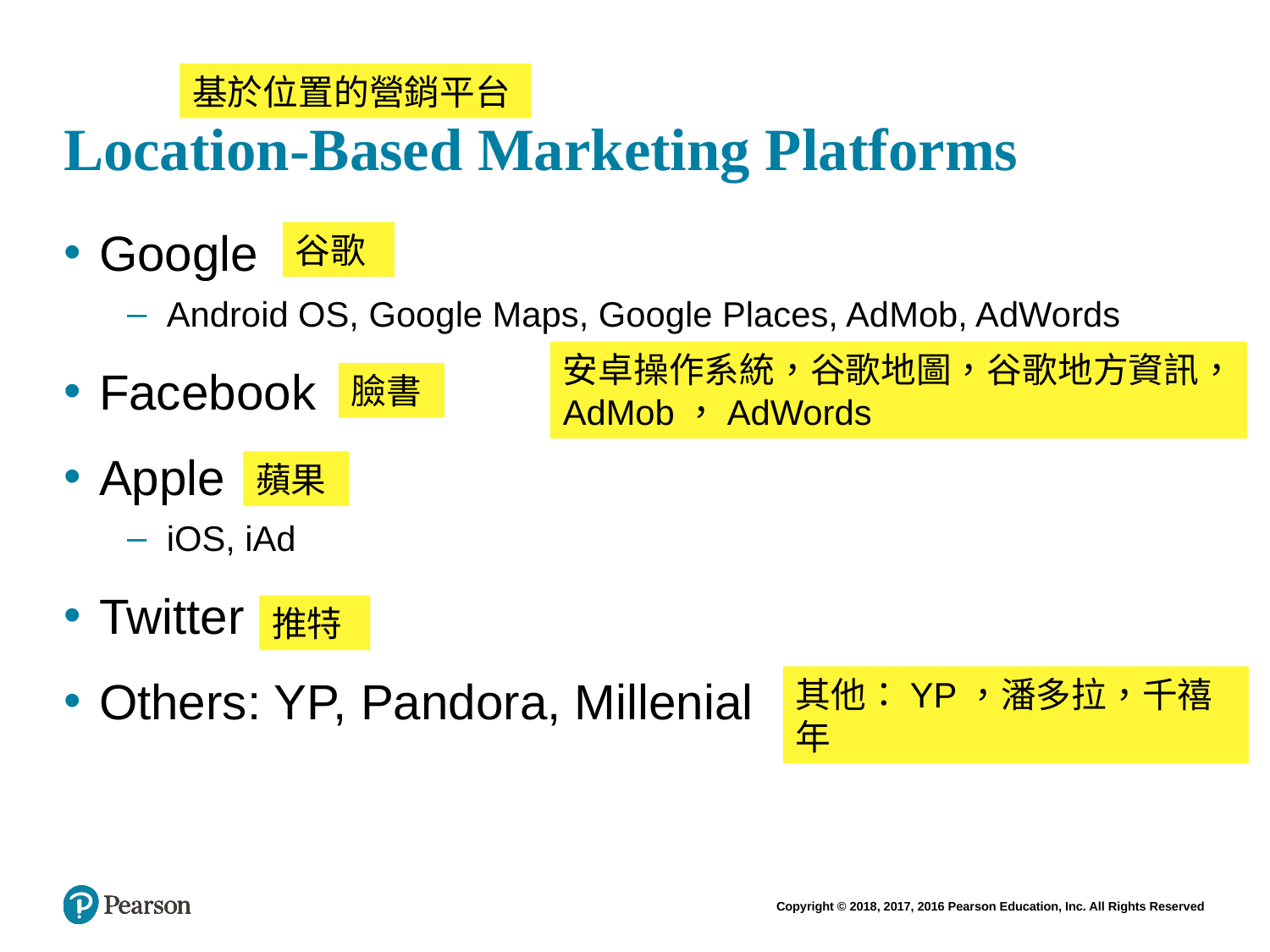

# Location-Based Marketing Platforms
基於位置的營銷平台
Google
Android OS, Google Maps, Google Places, AdMob, AdWords
Facebook
Apple
iOS, iAd
Twitter
Others: YP, Pandora, Millenial
谷歌
安卓操作系統，谷歌地圖，谷歌地方資訊，AdMob，AdWords
臉書
蘋果
推特
其他：YP，潘多拉，千禧年